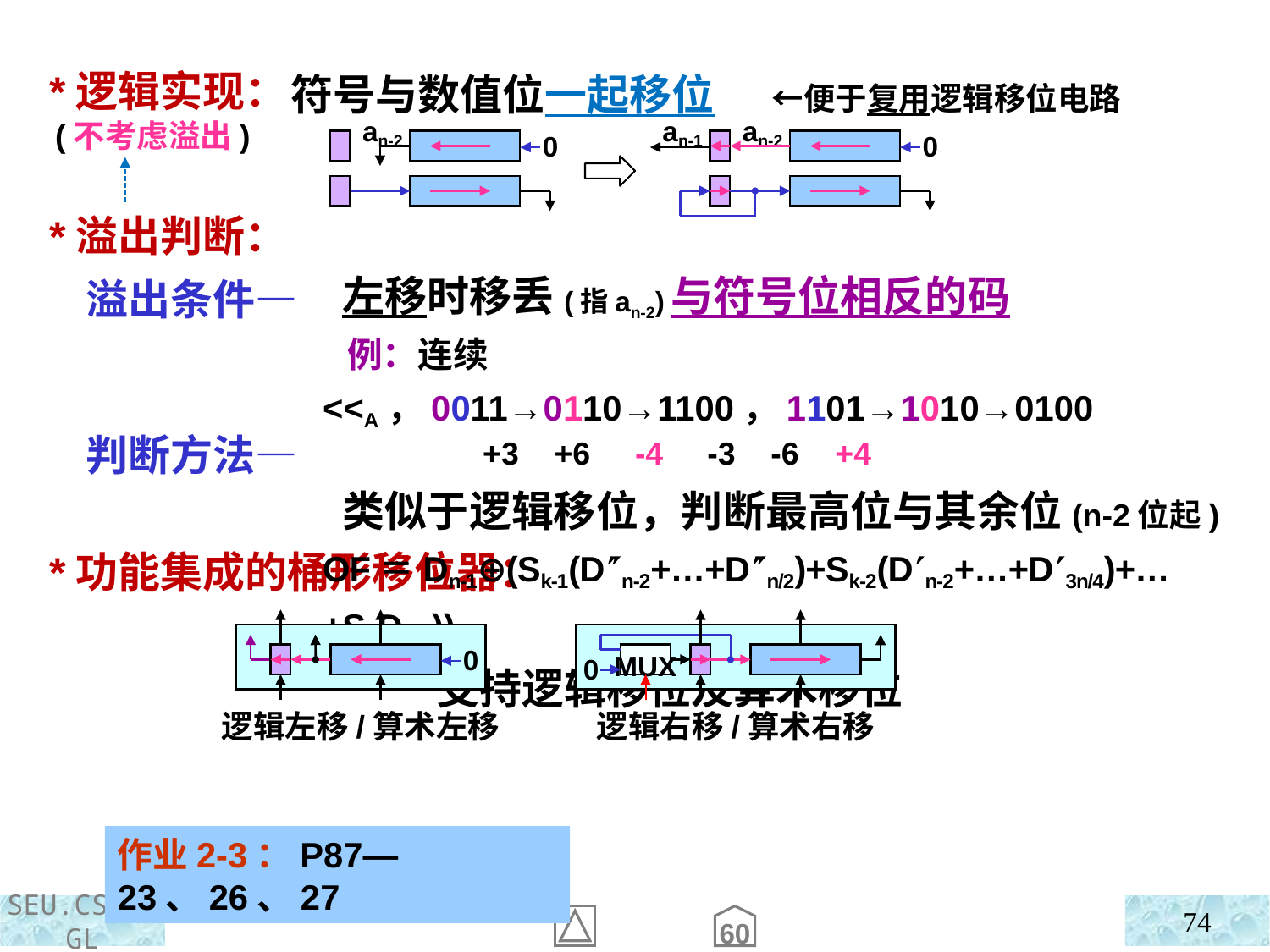

*逻辑实现：
  (不考虑溢出)
 *溢出判断：
    溢出条件—

    判断方法—

 *功能集成的桶形移位器：
符号与数值位一起移位      ←便于复用逻辑移位电路
an-2

0

an-1
an-2

0

 左移时移丢(指an-2)与符号位相反的码
  例：连续<<A，0011→0110→1100，1101→1010→0100
                  +3    +6     -4     -3    -6    +4
 类似于逻辑移位，判断最高位与其余位(n-2位起)
OF＝Dn-1⊕(Sk-1(D″n-2+…+D″n/2)+Sk-2(D′n-2+…+D′3n/4)+…+S1Dn-2))
           支持逻辑移位及算术移位

0
逻辑左移/算术左移

MUX

0
逻辑右移/算术右移
作业2-3：P87—23、26、27
74
60